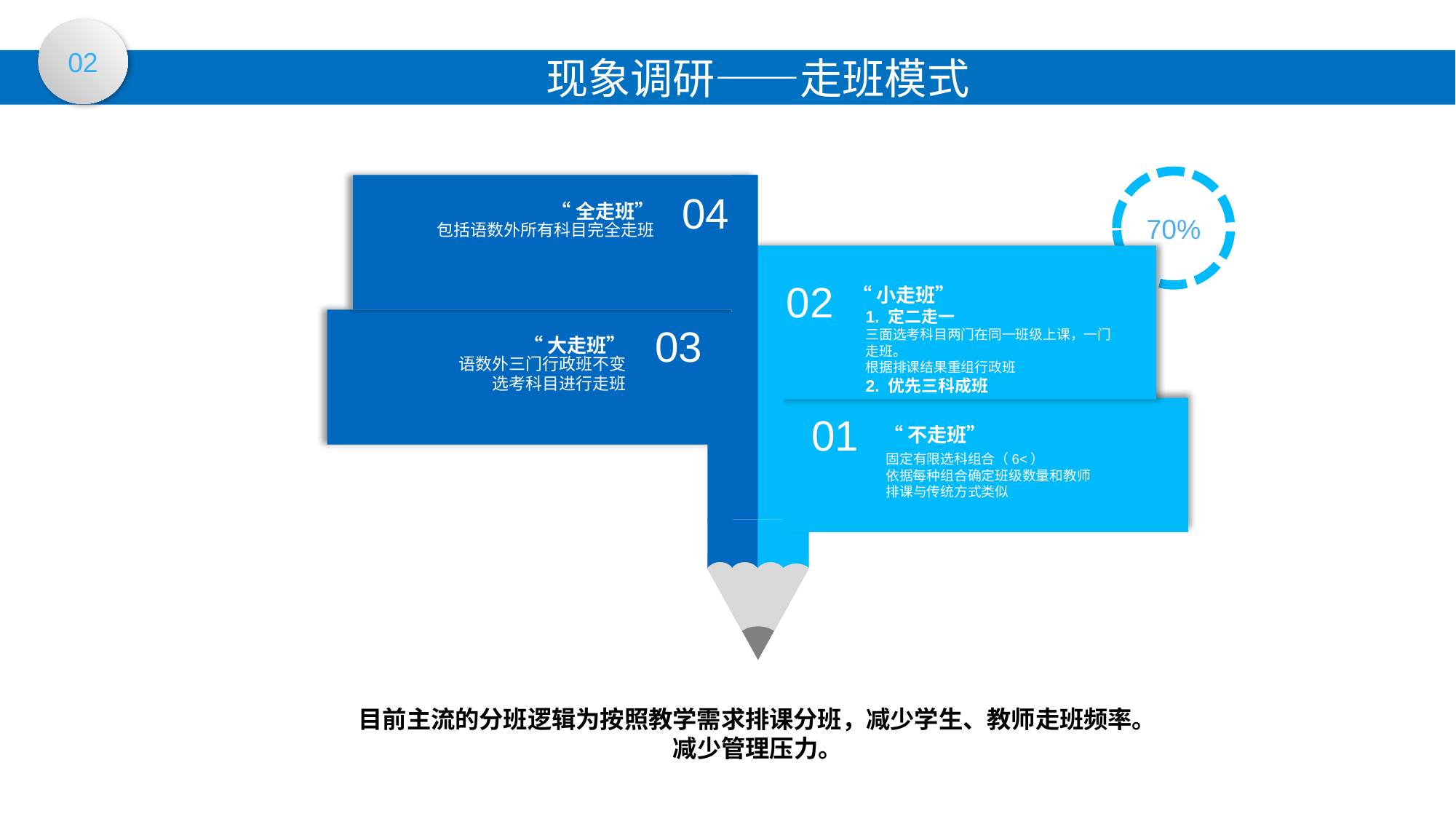

# 单击此处添加标题
02
现象调研——走班模式
70%

04
“全走班”
包括语数外所有科目完全走班

02
“小走班”
1. 定二走一
三面选考科目两门在同一班级上课，一门走班。
根据排课结果重组行政班
2. 优先三科成班

03
“大走班”
语数外三门行政班不变
选考科目进行走班

01
“不走班”
固定有限选科组合（6<）
依据每种组合确定班级数量和教师
排课与传统方式类似

目前主流的分班逻辑为按照教学需求排课分班，减少学生、教师走班频率。
减少管理压力。